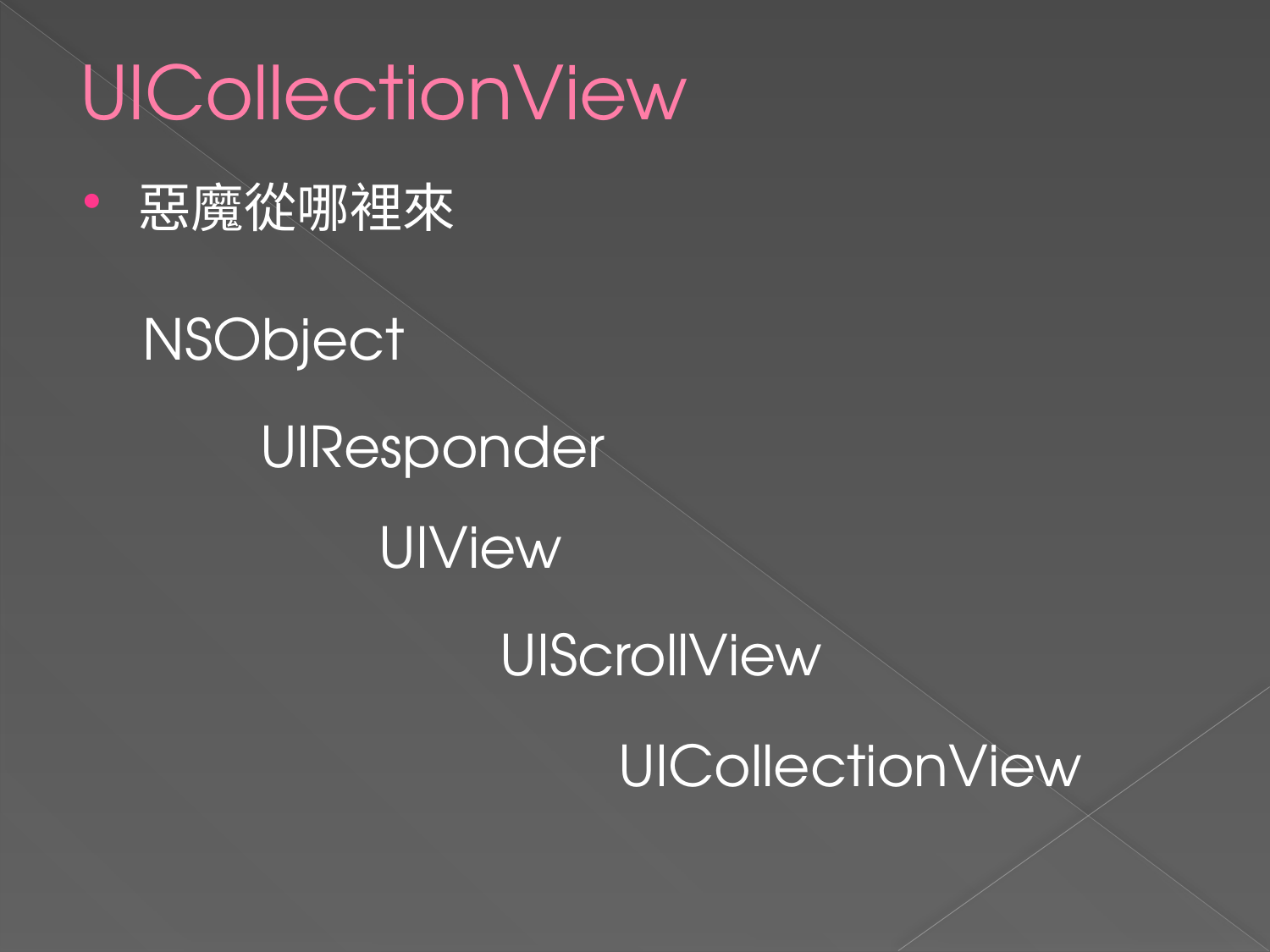

# UICollectionView
惡魔從哪裡來
NSObject
UIResponder
UIView
UIScrollView
UICollectionView